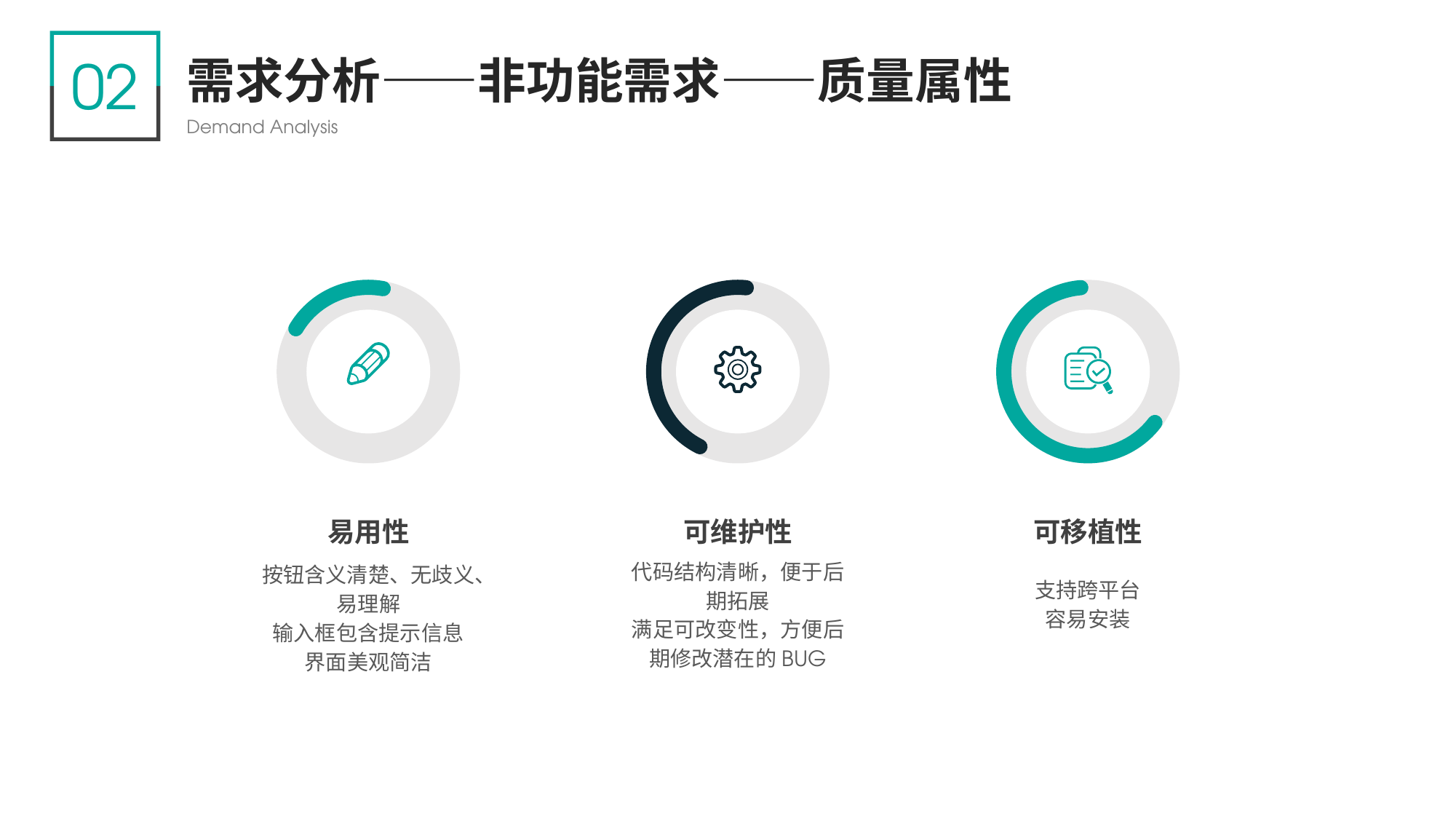

02
需求分析——非功能需求——质量属性
Demand Analysis

易用性
按钮含义清楚、无歧义、易理解
输入框包含提示信息
界面美观简洁
可维护性
代码结构清晰，便于后期拓展
满足可改变性，方便后期修改潜在的BUG
可移植性
支持跨平台
容易安装